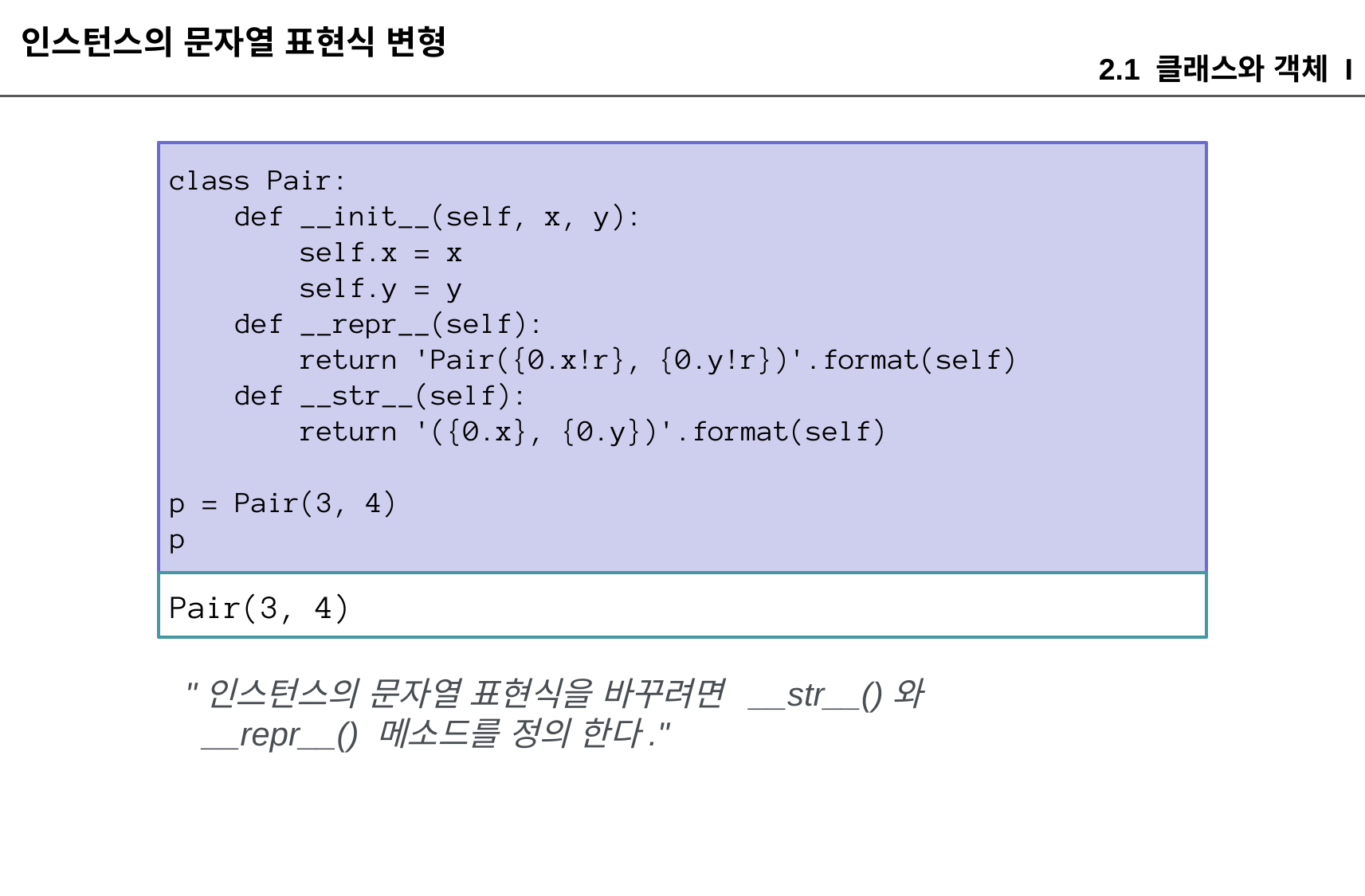

인스턴스의 문자열 표현식 변형
2.1 클래스와 객체 I
class Pair:
    def __init__(self, x, y):
        self.x = x
        self.y = y
    def __repr__(self):
        return 'Pair({0.x!r}, {0.y!r})'.format(self)
    def __str__(self):
        return '({0.x}, {0.y})'.format(self)

p = Pair(3, 4)
p
Pair(3, 4)
"인스턴스의 문자열 표현식을 바꾸려면  __str__()와
  __repr__() 메소드를 정의 한다."